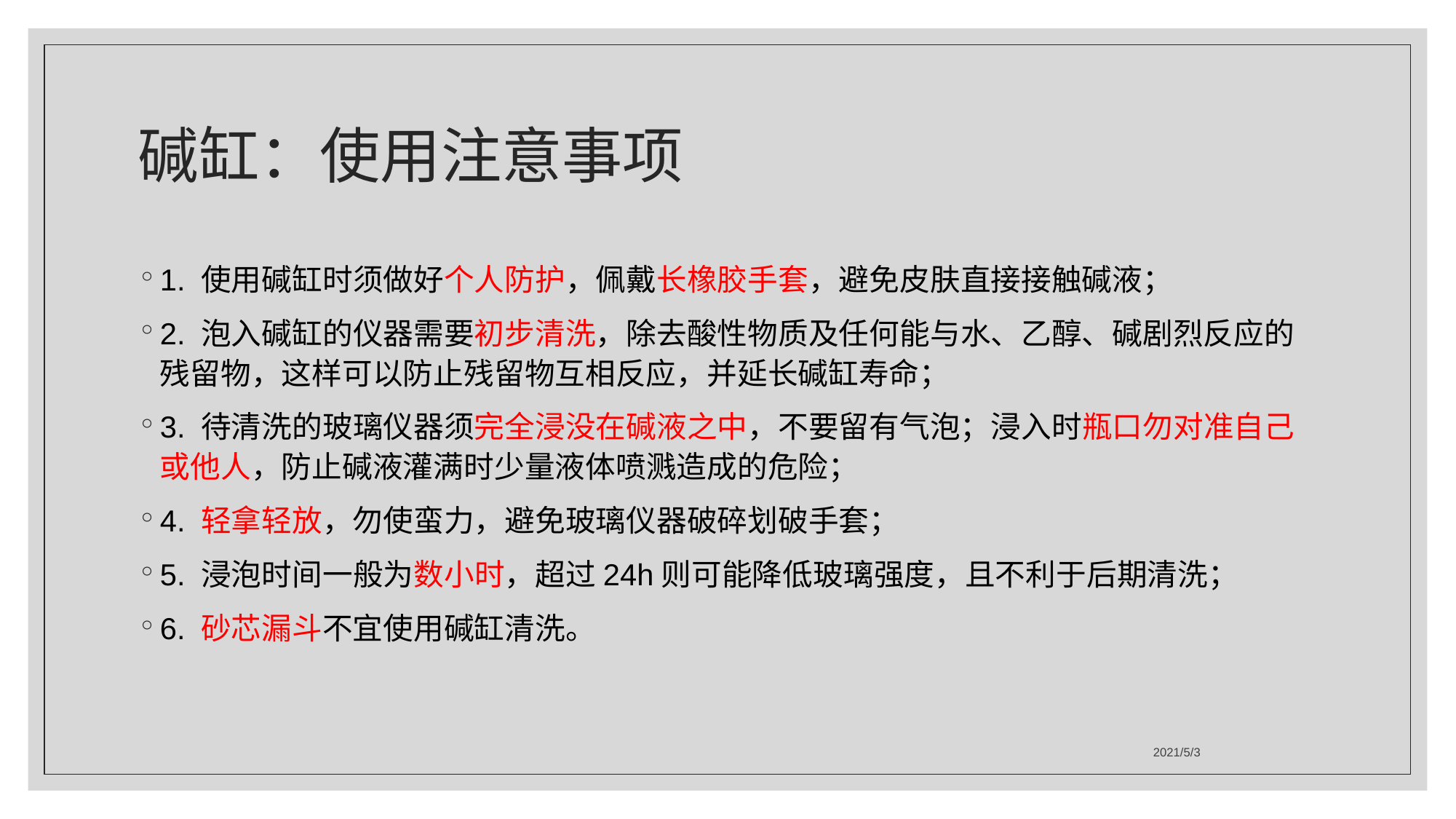

# 碱缸：使用注意事项
1. 使用碱缸时须做好个人防护，佩戴长橡胶手套，避免皮肤直接接触碱液；
2. 泡入碱缸的仪器需要初步清洗，除去酸性物质及任何能与水、乙醇、碱剧烈反应的残留物，这样可以防止残留物互相反应，并延长碱缸寿命；
3. 待清洗的玻璃仪器须完全浸没在碱液之中，不要留有气泡；浸入时瓶口勿对准自己或他人，防止碱液灌满时少量液体喷溅造成的危险；
4. 轻拿轻放，勿使蛮力，避免玻璃仪器破碎划破手套；
5. 浸泡时间一般为数小时，超过24h则可能降低玻璃强度，且不利于后期清洗；
6. 砂芯漏斗不宜使用碱缸清洗。
2021/5/3